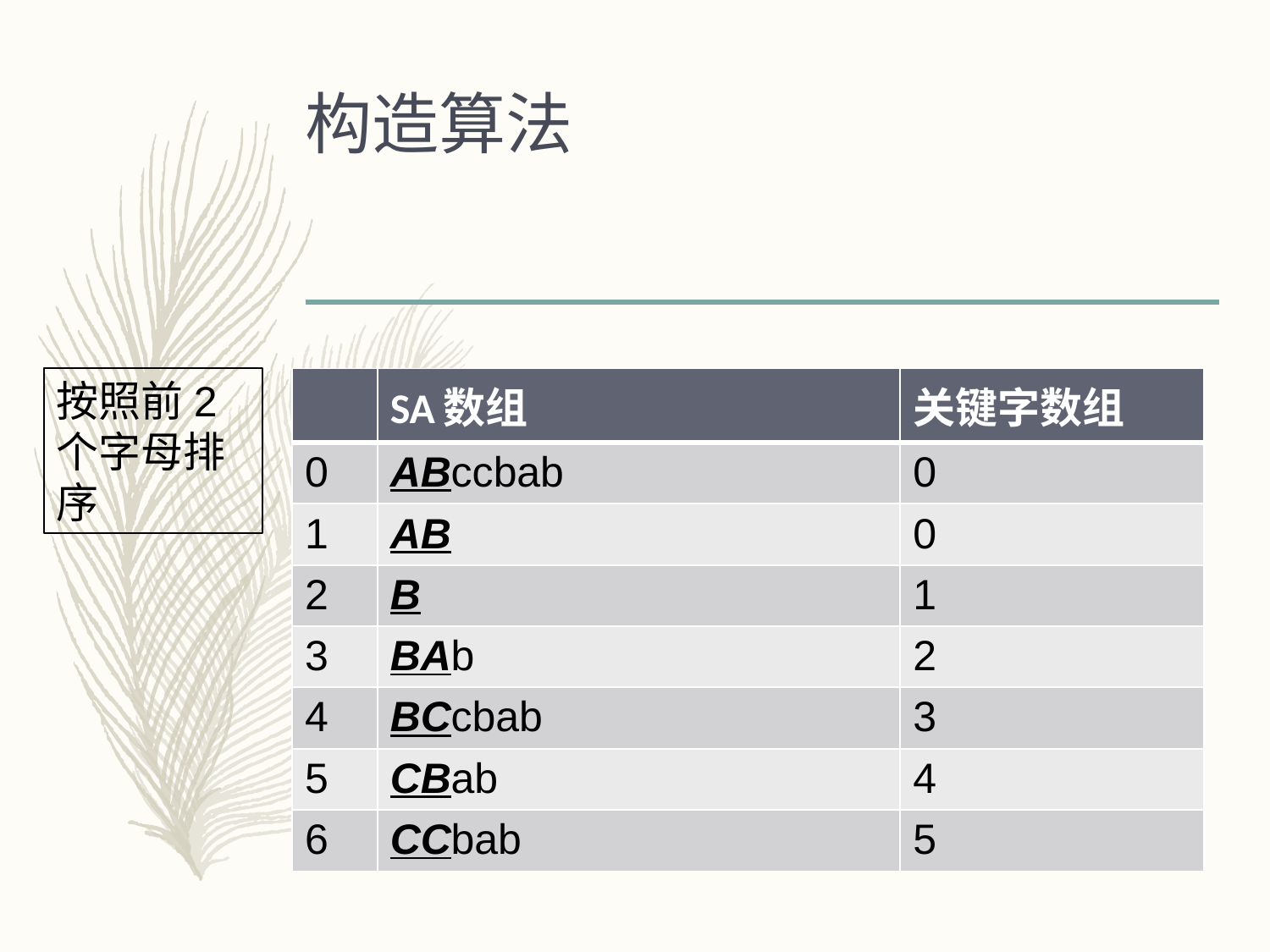

# 构造算法
按照前2个字母排序
|  | SA数组 | 关键字数组 |
| --- | --- | --- |
| 0 | ABccbab | 0 |
| 1 | AB | 0 |
| 2 | B | 1 |
| 3 | BAb | 2 |
| 4 | BCcbab | 3 |
| 5 | CBab | 4 |
| 6 | CCbab | 5 |